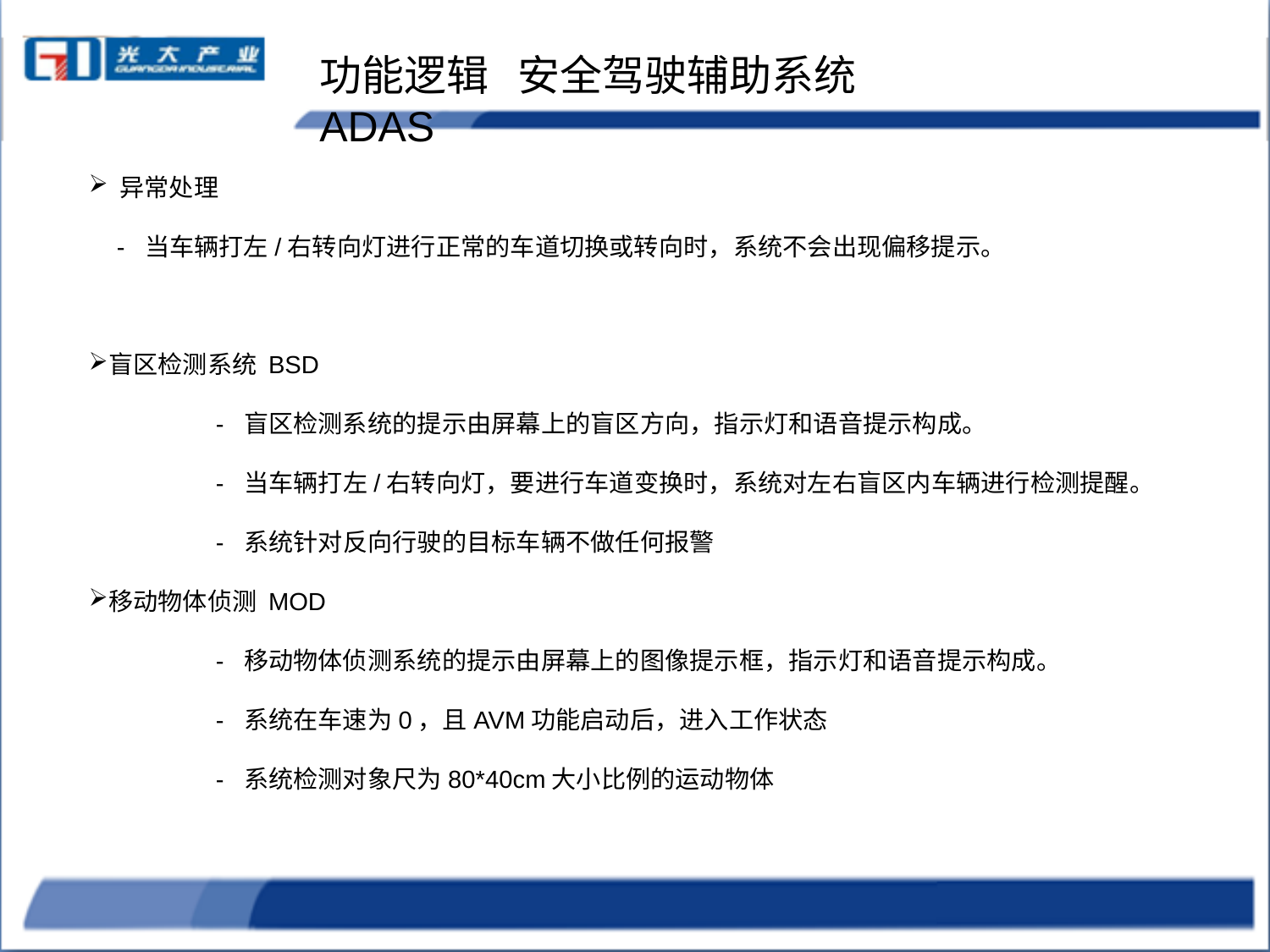

功能逻辑   安全驾驶辅助系统ADAS
 异常处理
    -  当车辆打左/右转向灯进行正常的车道切换或转向时，系统不会出现偏移提示。

盲区检测系统 BSD
	-  盲区检测系统的提示由屏幕上的盲区方向，指示灯和语音提示构成。
	-  当车辆打左/右转向灯，要进行车道变换时，系统对左右盲区内车辆进行检测提醒。
	-  系统针对反向行驶的目标车辆不做任何报警
移动物体侦测 MOD
	-  移动物体侦测系统的提示由屏幕上的图像提示框，指示灯和语音提示构成。
	-  系统在车速为0，且AVM功能启动后，进入工作状态
	-  系统检测对象尺为80*40cm大小比例的运动物体